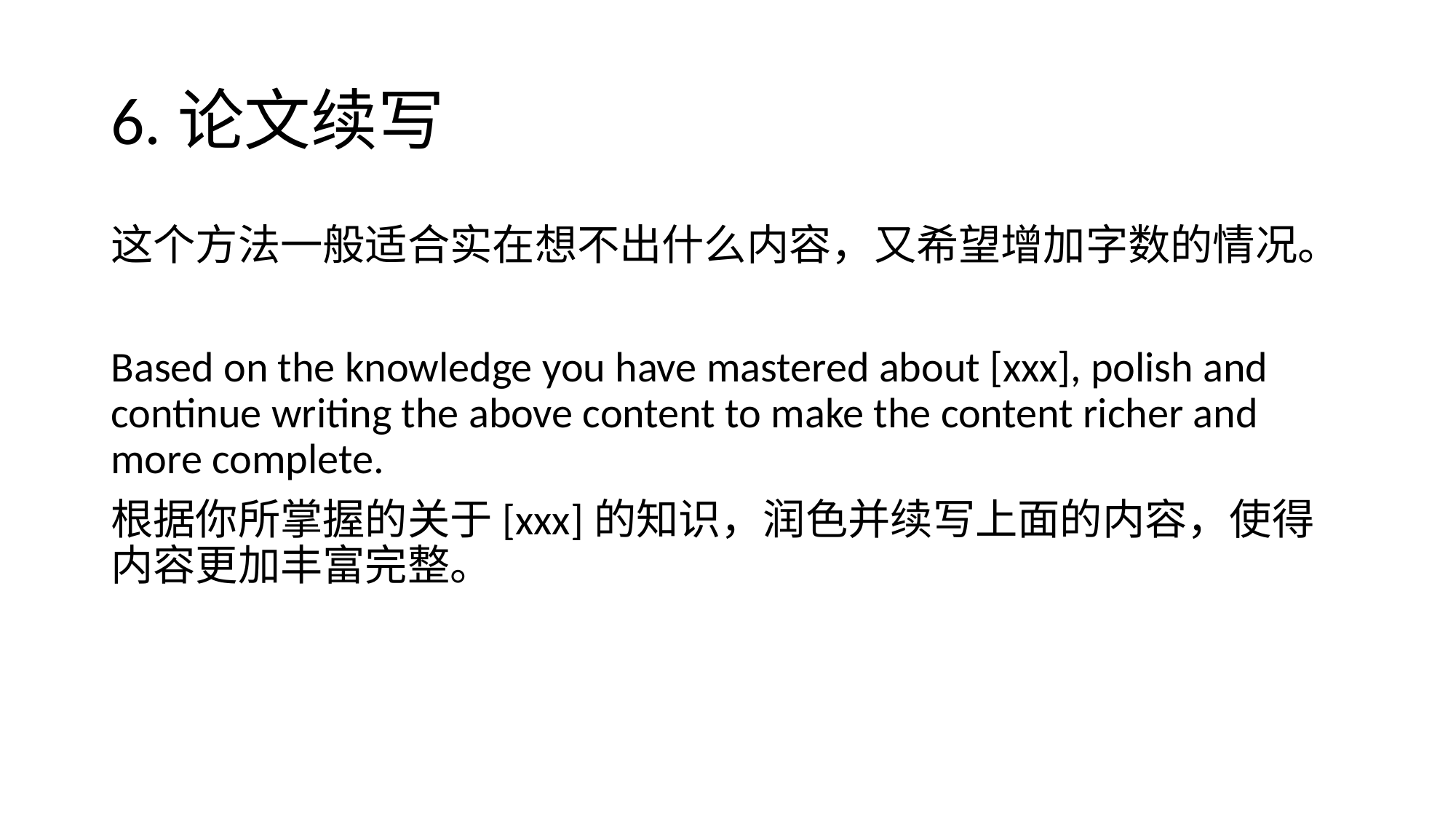

# 6.论文续写
这个方法一般适合实在想不出什么内容，又希望增加字数的情况。

Based on the knowledge you have mastered about [xxx], polish and continue writing the above content to make the content richer and more complete.
根据你所掌握的关于[xxx]的知识，润色并续写上面的内容，使得内容更加丰富完整。